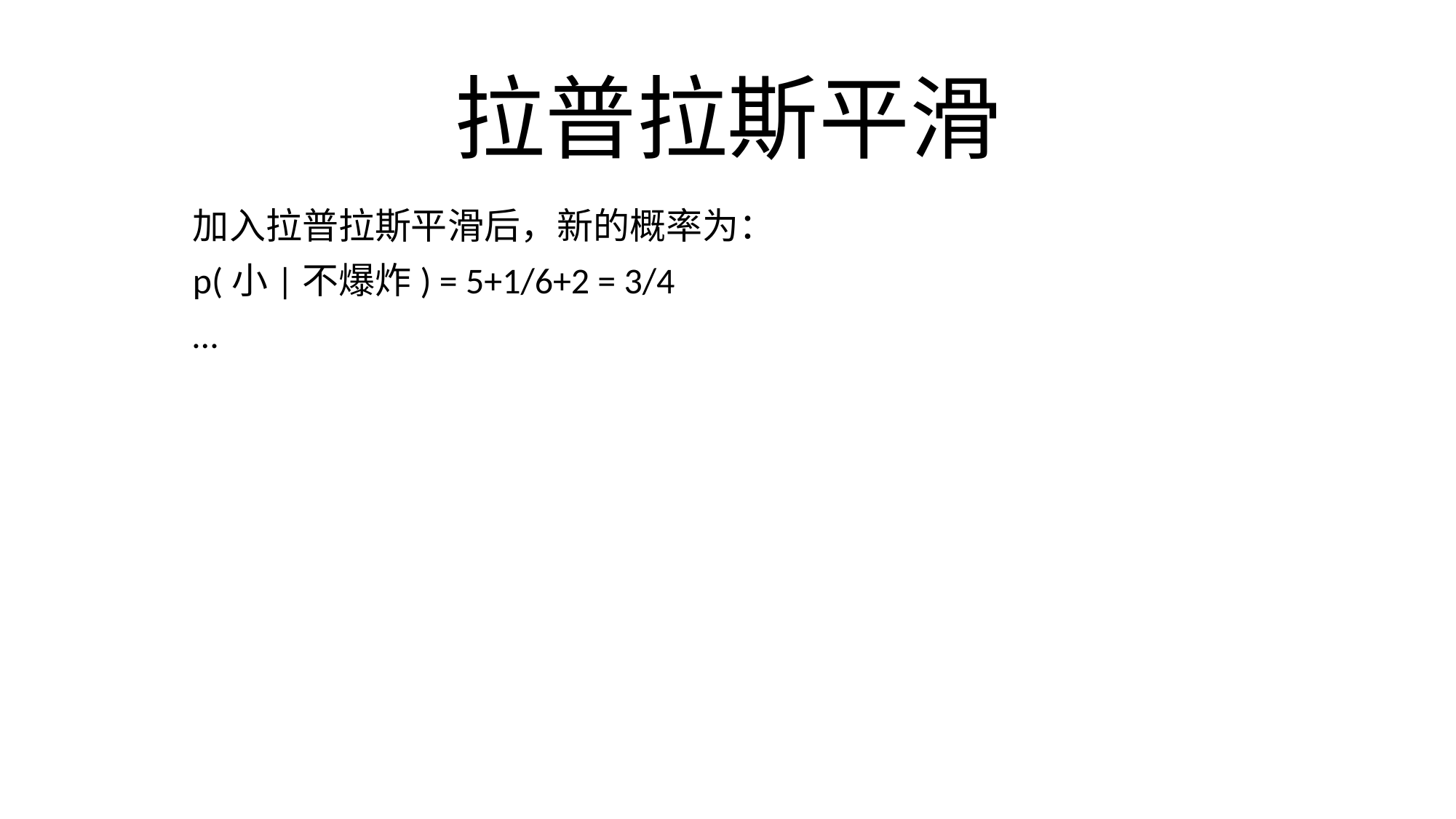

# 拉普拉斯平滑
加入拉普拉斯平滑后，新的概率为：
p(小|不爆炸) = 5+1/6+2 = 3/4
…